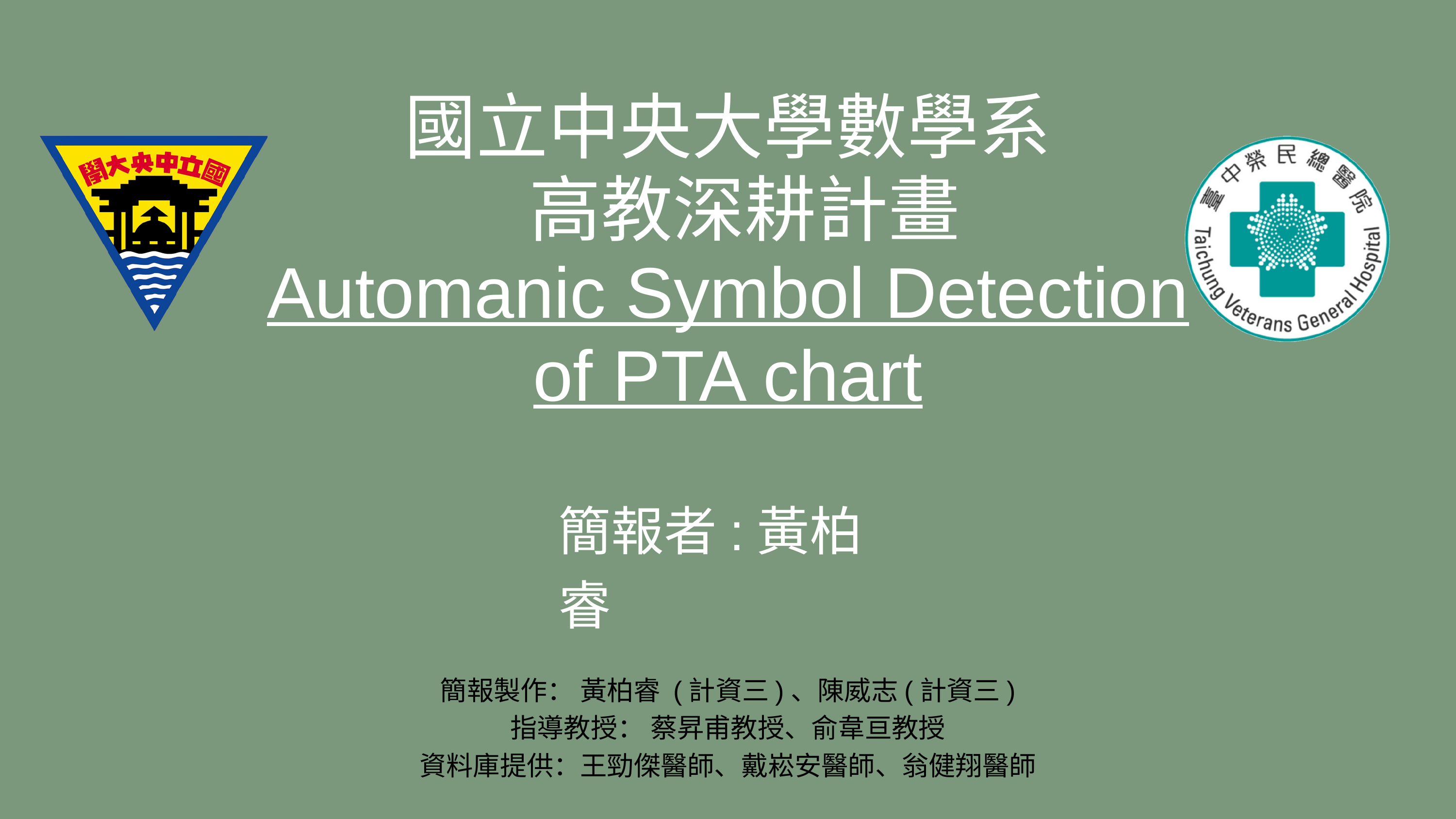

國立中央大學數學系
 高教深耕計畫
Automanic Symbol Detection of PTA chart

簡報者:黃柏睿
簡報製作： 黃柏睿 (計資三)、陳威志(計資三)
指導教授： 蔡昇甫教授、俞韋亘教授
資料庫提供：王勁傑醫師、戴崧安醫師、翁健翔醫師